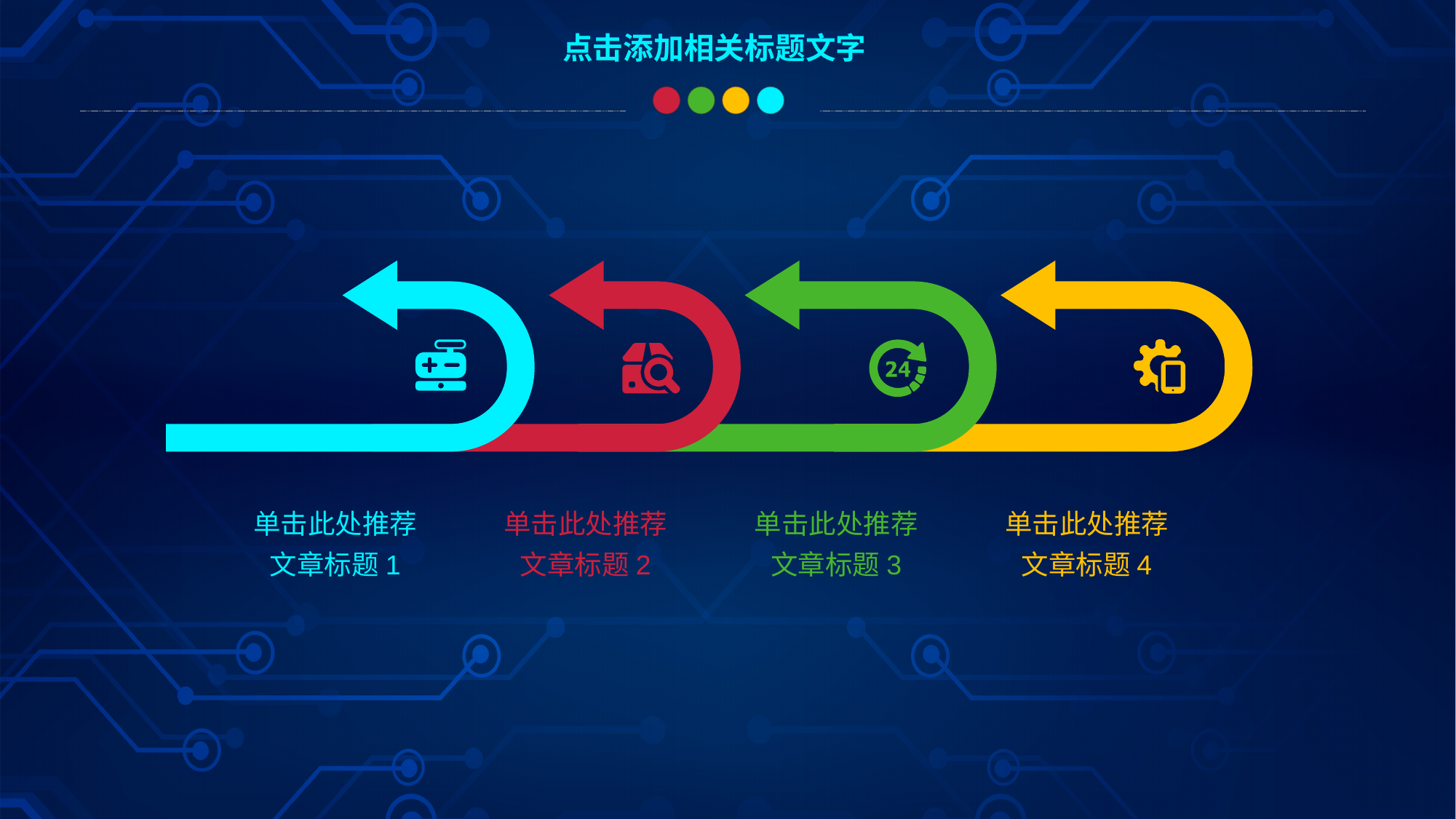

点击添加相关标题文字

单击此处推荐
文章标题1
单击此处推荐
文章标题2
单击此处推荐
文章标题3
单击此处推荐
文章标题4